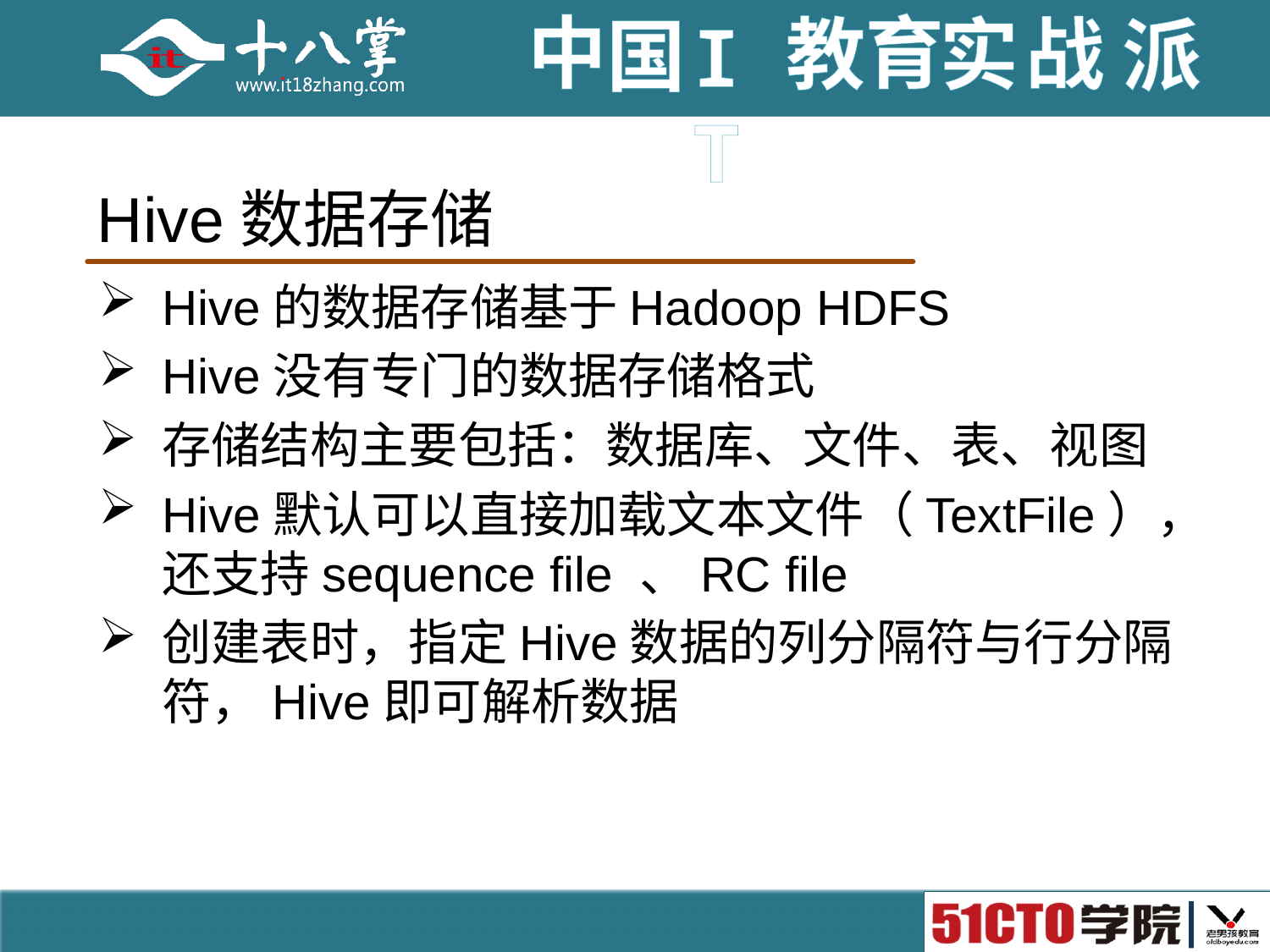

# Hive数据存储
Hive的数据存储基于Hadoop HDFS
Hive没有专门的数据存储格式
存储结构主要包括：数据库、文件、表、视图
Hive默认可以直接加载文本文件（TextFile），还支持sequence file 、RC file
创建表时，指定Hive数据的列分隔符与行分隔符，Hive即可解析数据